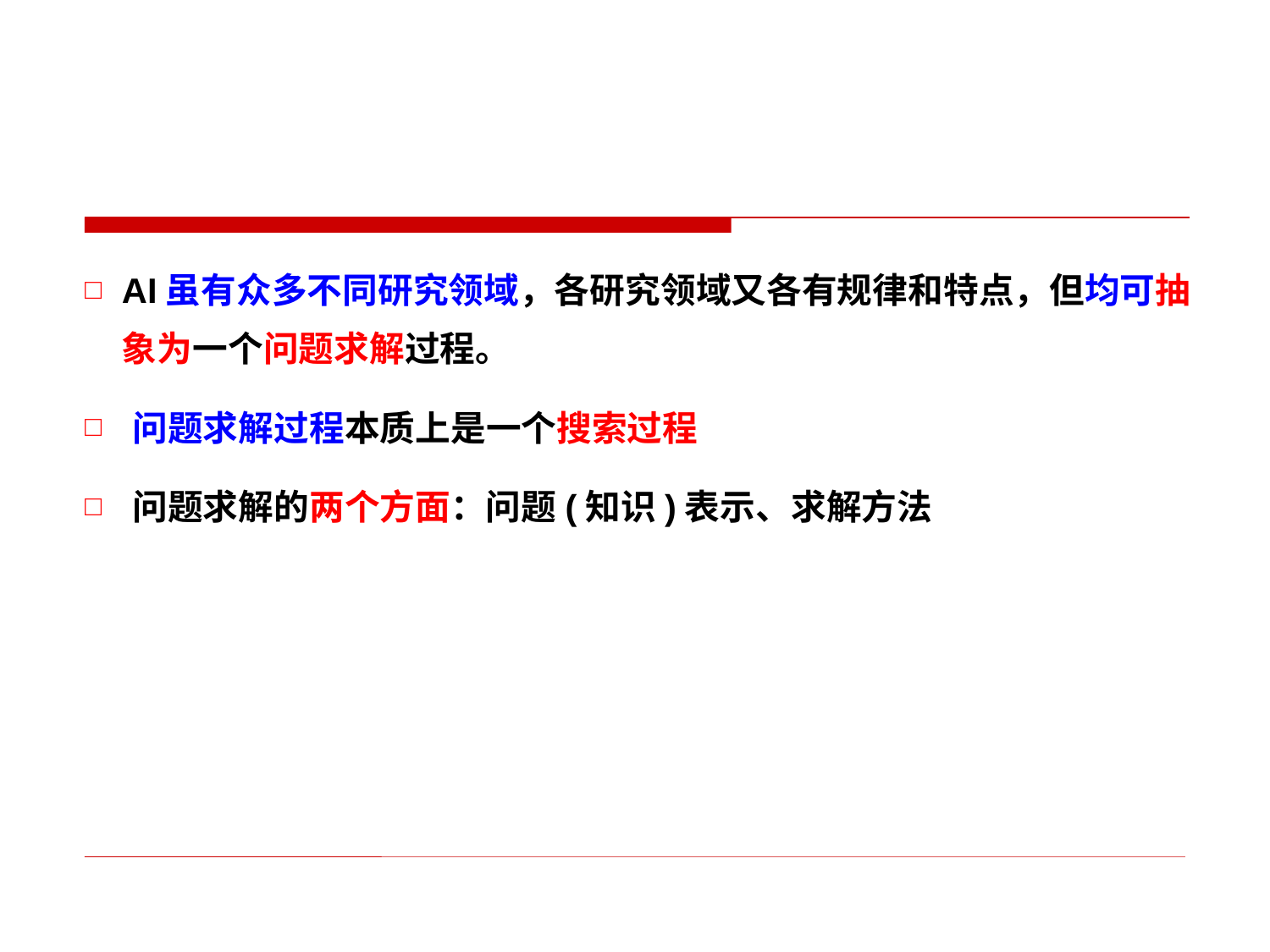

AI虽有众多不同研究领域，各研究领域又各有规律和特点，但均可抽象为一个问题求解过程。
问题求解过程本质上是一个搜索过程
问题求解的两个方面：问题(知识)表示、求解方法